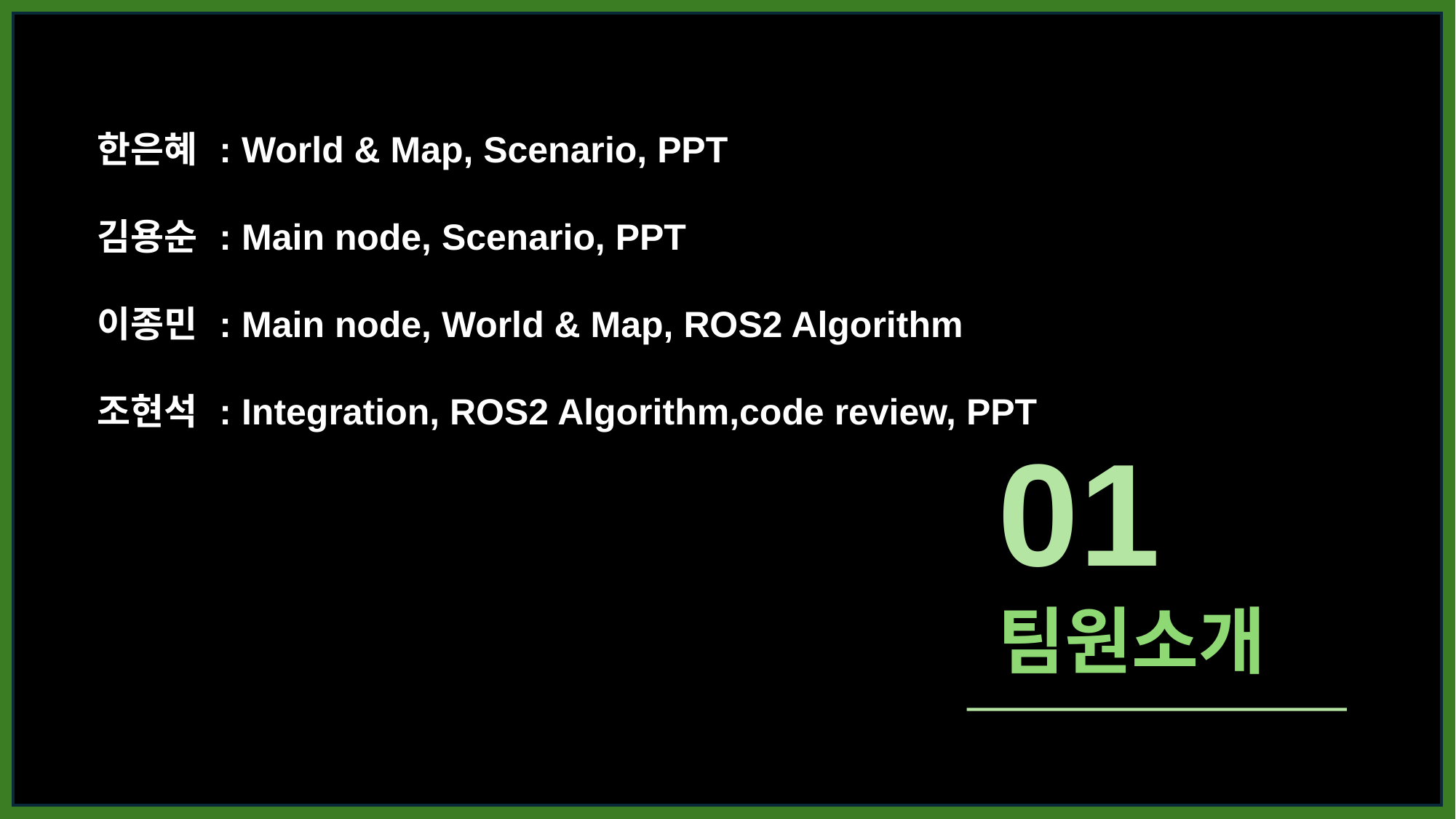

한은혜 : World & Map, Scenario, PPT

김용순 : Main node, Scenario, PPT

이종민 : Main node, World & Map, ROS2 Algorithm

조현석 : Integration, ROS2 Algorithm,code review, PPT
01
팀원소개